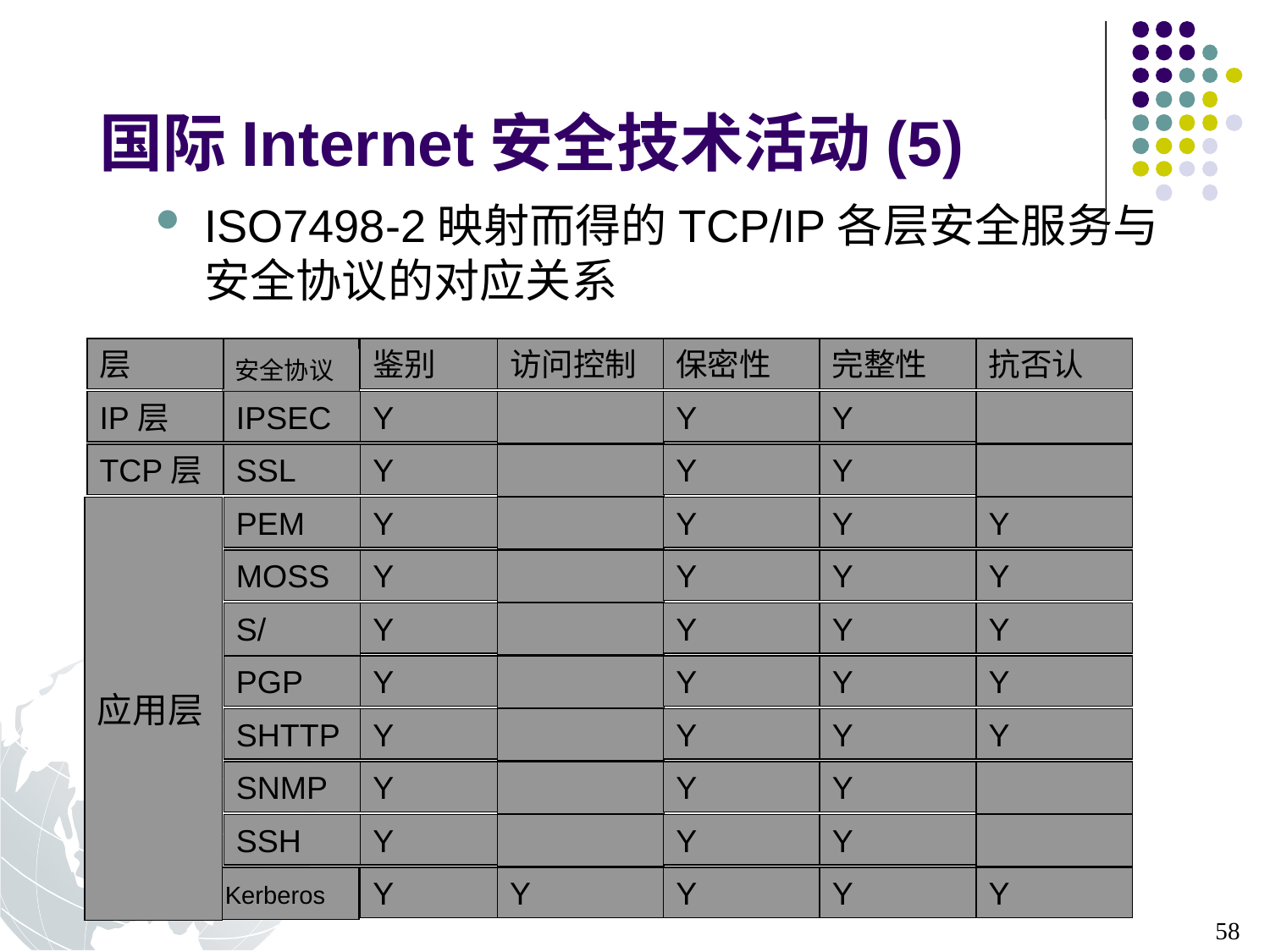

# 国际Internet安全技术活动(5)
ISO7498-2映射而得的TCP/IP各层安全服务与安全协议的对应关系
层

鉴别
访问控制
保密性
完整性
抗否认
安全协议
IP层
IPSEC
Y

Y
Y
Y
Y
Y
Y
Y
Y
Y
Y
Y
Y
Y
Y
Y
Y
Y
Y
Y
Y

Y
Y
Y
Y
Y

Y
TCP层
SSL
Y

应用层
PEM
Y

MOSS
Y

S/MIME
Y

PGP
Y

SHTTP
Y

SNMP
Y

SSH
Y

Y
Y
Kerberos